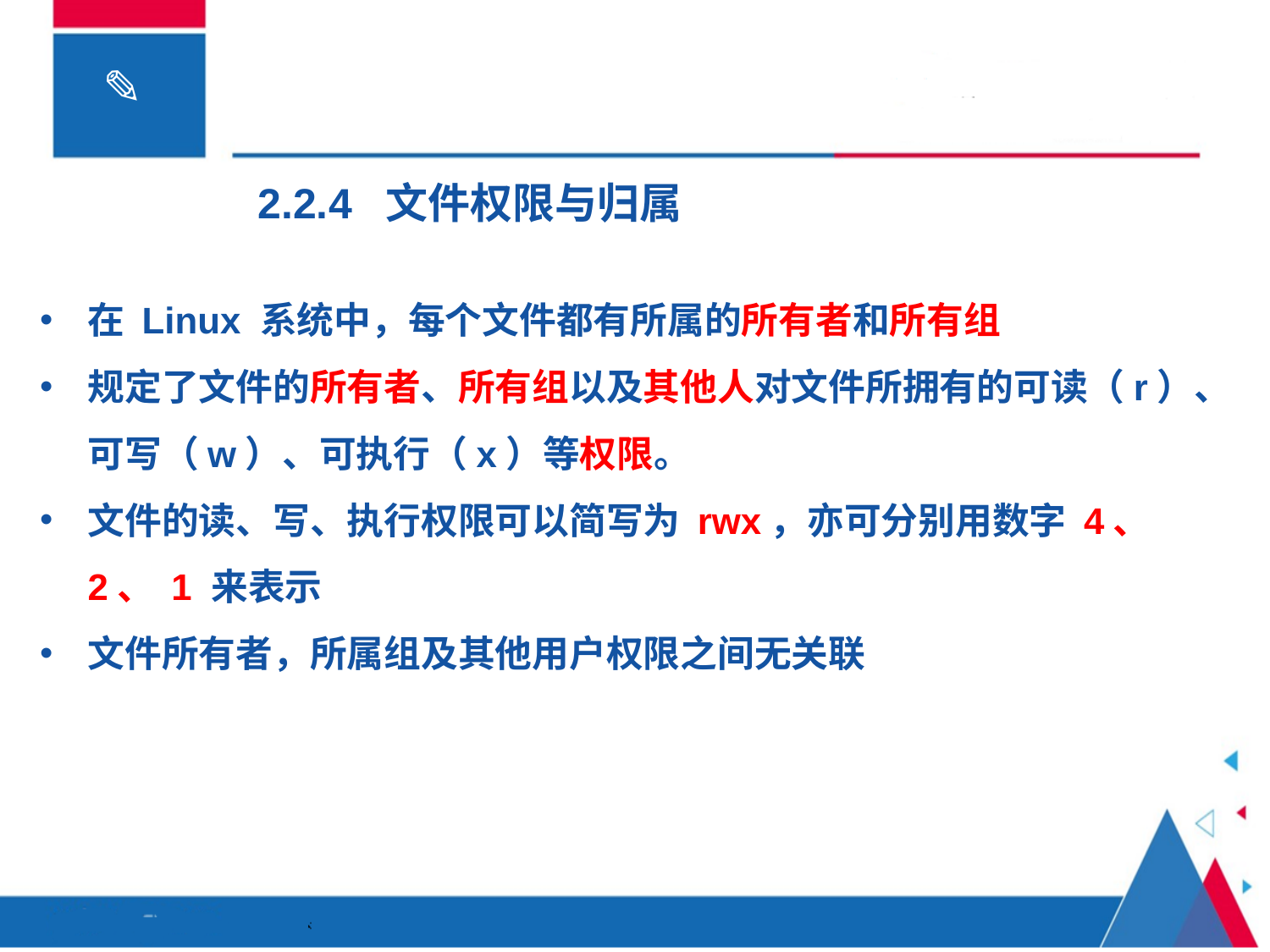

2.2.4  文件权限与归属
在 Linux 系统中，每个文件都有所属的所有者和所有组
规定了文件的所有者、所有组以及其他人对文件所拥有的可读（r）、可写（w）、可执行（x）等权限。
文件的读、写、执行权限可以简写为 rwx，亦可分别用数字 4、 2、 1 来表示
文件所有者，所属组及其他用户权限之间无关联